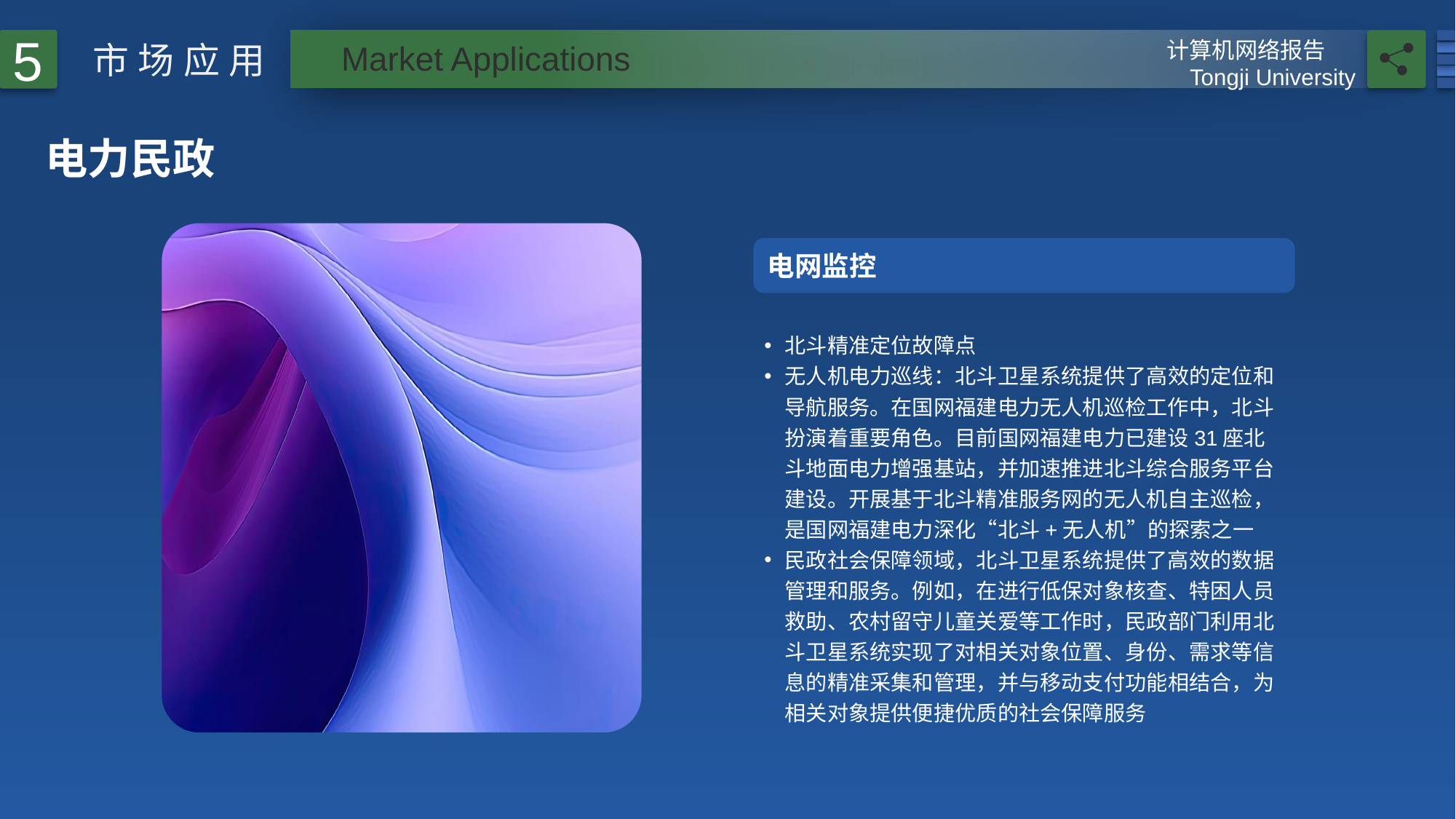

5

计算机网络报告
Tongji University

市场应用
Market Applications
# 电力民政

电网监控
北斗精准定位故障点
无人机电力巡线：北斗卫星系统提供了高效的定位和导航服务。在国网福建电力无人机巡检工作中，北斗扮演着重要角色。目前国网福建电力已建设31座北斗地面电力增强基站，并加速推进北斗综合服务平台建设。开展基于北斗精准服务网的无人机自主巡检，是国网福建电力深化“北斗+无人机”的探索之一
民政社会保障领域，北斗卫星系统提供了高效的数据管理和服务。例如，在进行低保对象核查、特困人员救助、农村留守儿童关爱等工作时，民政部门利用北斗卫星系统实现了对相关对象位置、身份、需求等信息的精准采集和管理，并与移动支付功能相结合，为相关对象提供便捷优质的社会保障服务